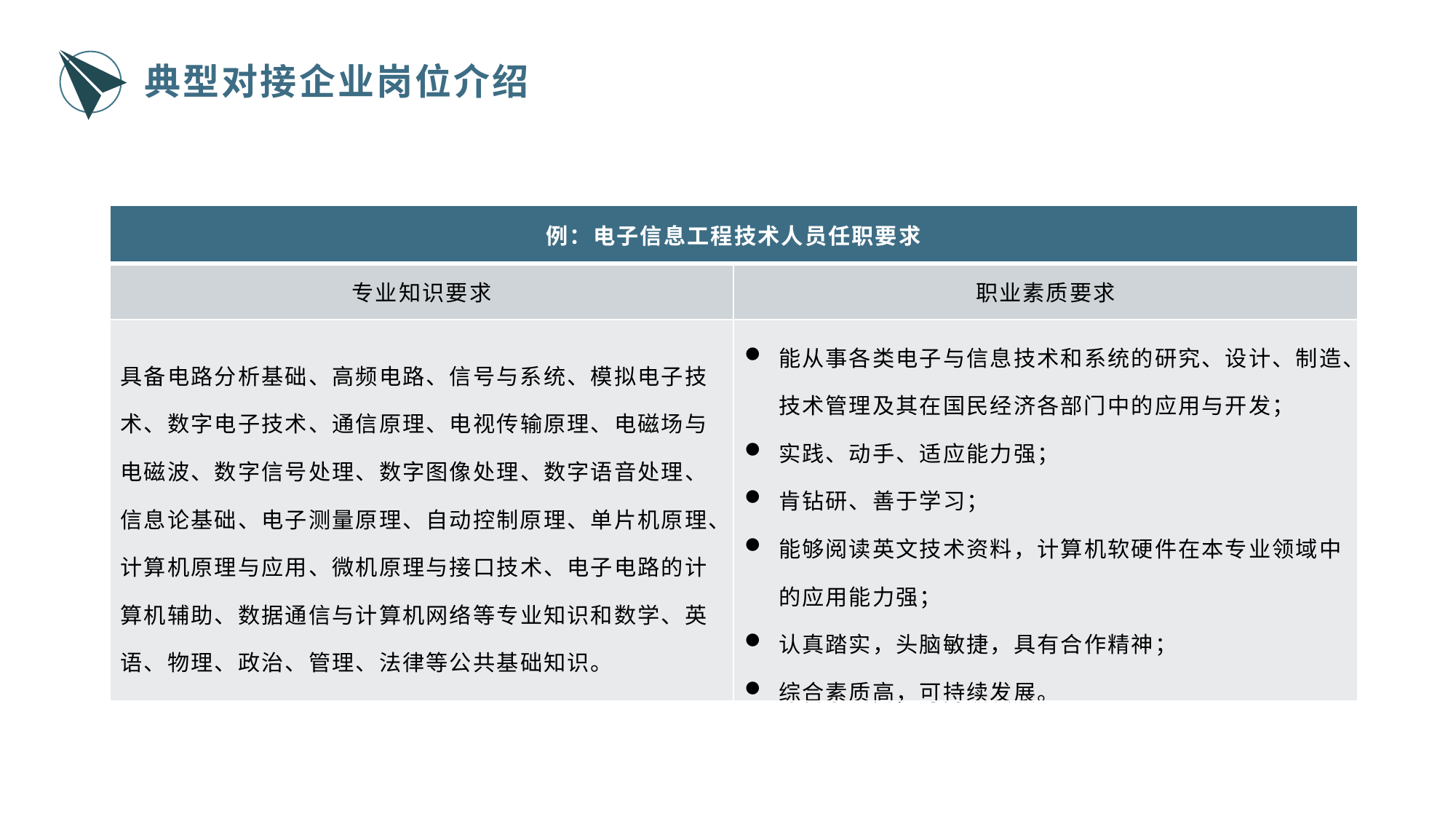

典型对接企业岗位介绍
| 例：电子信息工程技术人员任职要求 |  |
| --- | --- |
| 专业知识要求 | 职业素质要求 |
| 具备电路分析基础、高频电路、信号与系统、模拟电子技术、数字电子技术、通信原理、电视传输原理、电磁场与电磁波、数字信号处理、数字图像处理、数字语音处理、信息论基础、电子测量原理、自动控制原理、单片机原理、计算机原理与应用、微机原理与接口技术、电子电路的计算机辅助、数据通信与计算机网络等专业知识和数学、英语、物理、政治、管理、法律等公共基础知识。 | 能从事各类电子与信息技术和系统的研究、设计、制造、技术管理及其在国民经济各部门中的应用与开发； 实践、动手、适应能力强； 肯钻研、善于学习； 能够阅读英文技术资料，计算机软硬件在本专业领域中的应用能力强； 认真踏实，头脑敏捷，具有合作精神； 综合素质高，可持续发展。 |